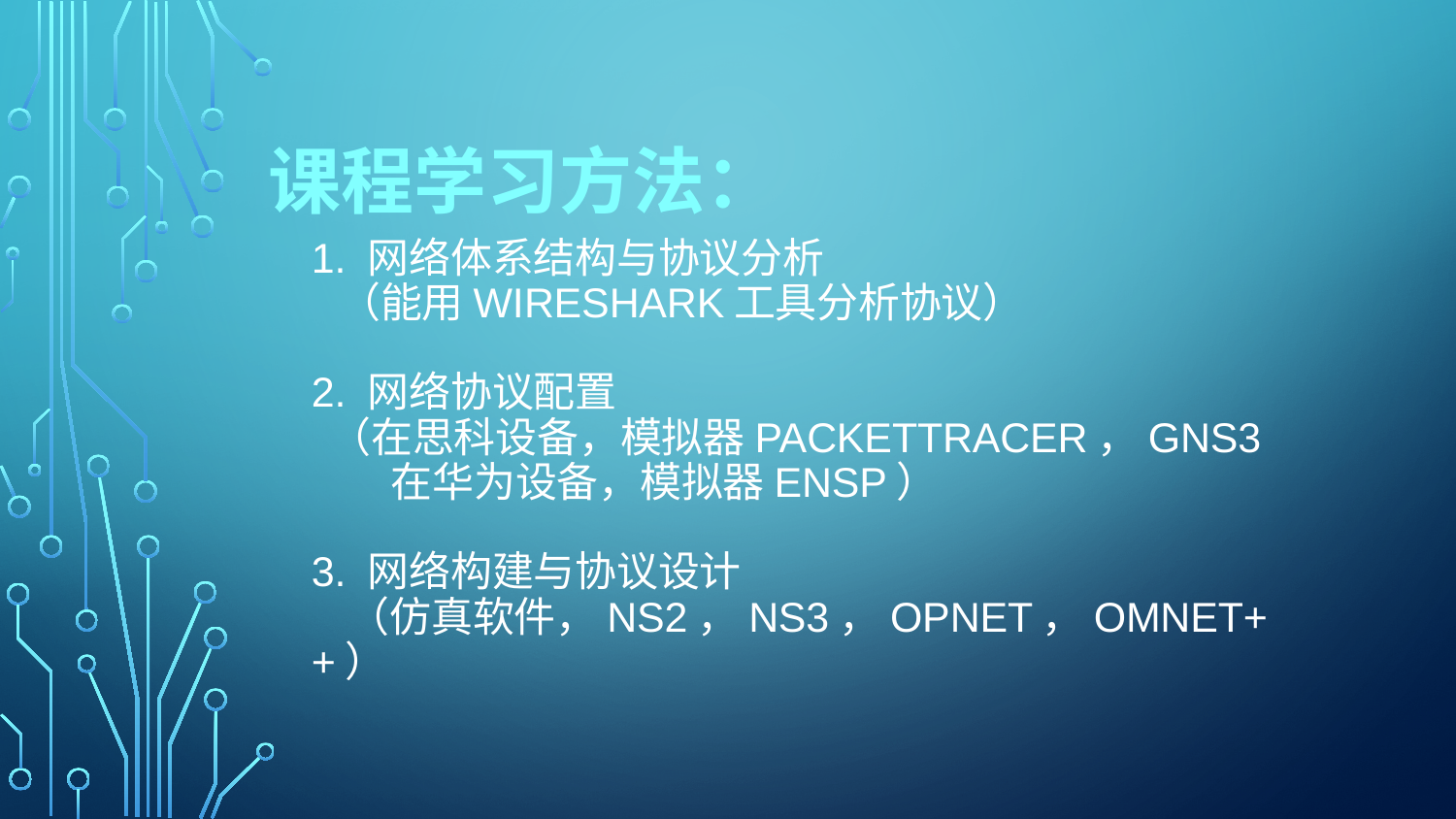

课程学习方法：
# 1. 网络体系结构与协议分析 （能用Wireshark工具分析协议） 2. 网络协议配置 （在思科设备，模拟器PacketTracer，GNS3 在华为设备，模拟器eNSP） 3. 网络构建与协议设计 （仿真软件，NS2，NS3，Opnet，Omnet++）